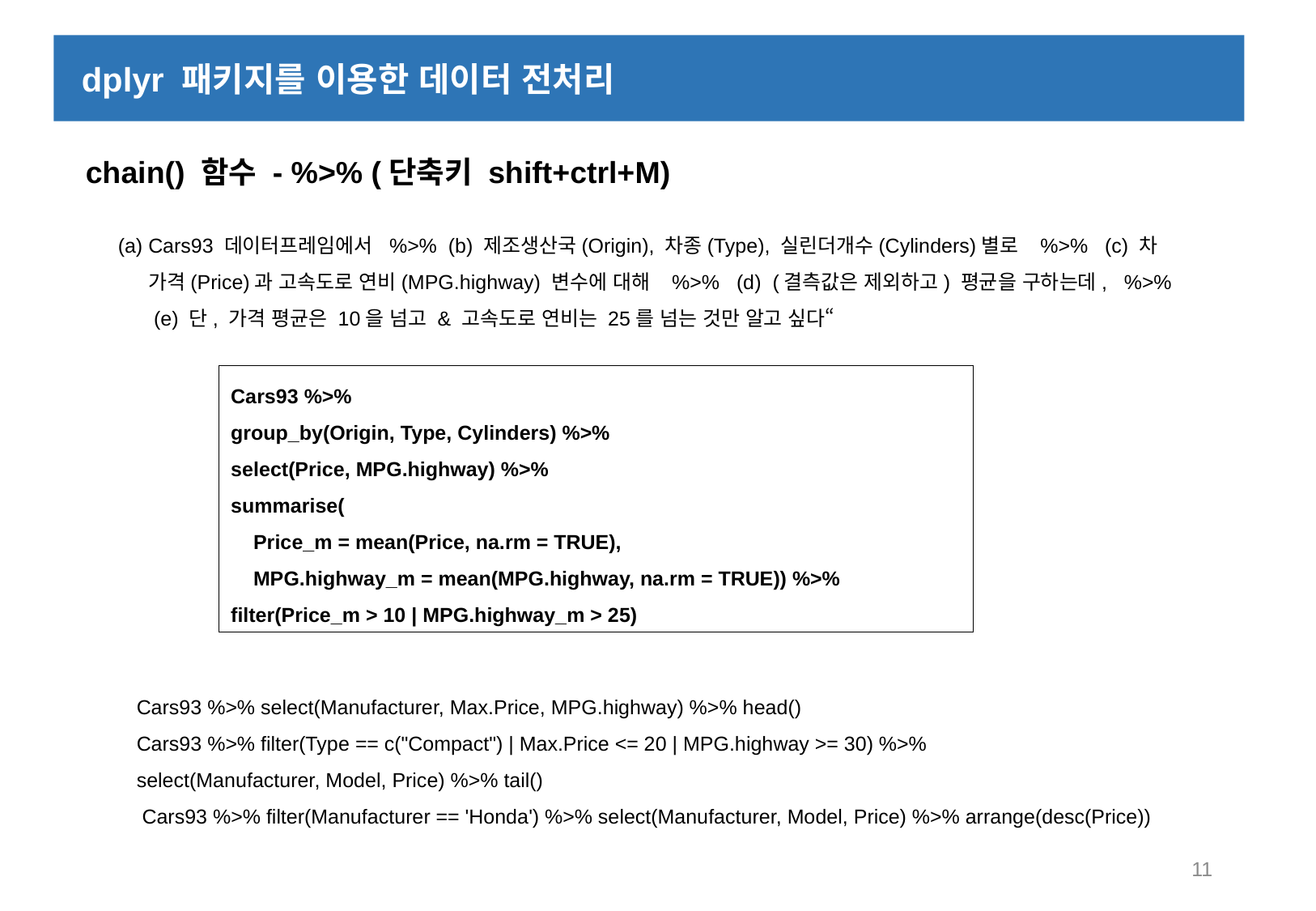

dplyr 패키지를 이용한 데이터 전처리

 chain() 함수 - %>% (단축키 shift+ctrl+M)
Cars93 데이터프레임에서  %>%  (b) 제조생산국(Origin), 차종(Type), 실린더개수(Cylinders)별로   %>%   (c) 차 가격(Price)과 고속도로 연비(MPG.highway) 변수에 대해   %>%   (d)  (결측값은 제외하고) 평균을 구하는데,   %>%   (e) 단, 가격 평균은 10을 넘고 & 고속도로 연비는 25를 넘는 것만 알고 싶다“

Cars93 %>%
group_by(Origin, Type, Cylinders) %>%
select(Price, MPG.highway) %>%
summarise(
    Price_m = mean(Price, na.rm = TRUE),
    MPG.highway_m = mean(MPG.highway, na.rm = TRUE)) %>%
filter(Price_m > 10 | MPG.highway_m > 25)
Cars93 %>% select(Manufacturer, Max.Price, MPG.highway) %>% head()
Cars93 %>% filter(Type == c("Compact") | Max.Price <= 20 | MPG.highway >= 30) %>%
select(Manufacturer, Model, Price) %>% tail()
 Cars93 %>% filter(Manufacturer == 'Honda') %>% select(Manufacturer, Model, Price) %>% arrange(desc(Price))
11